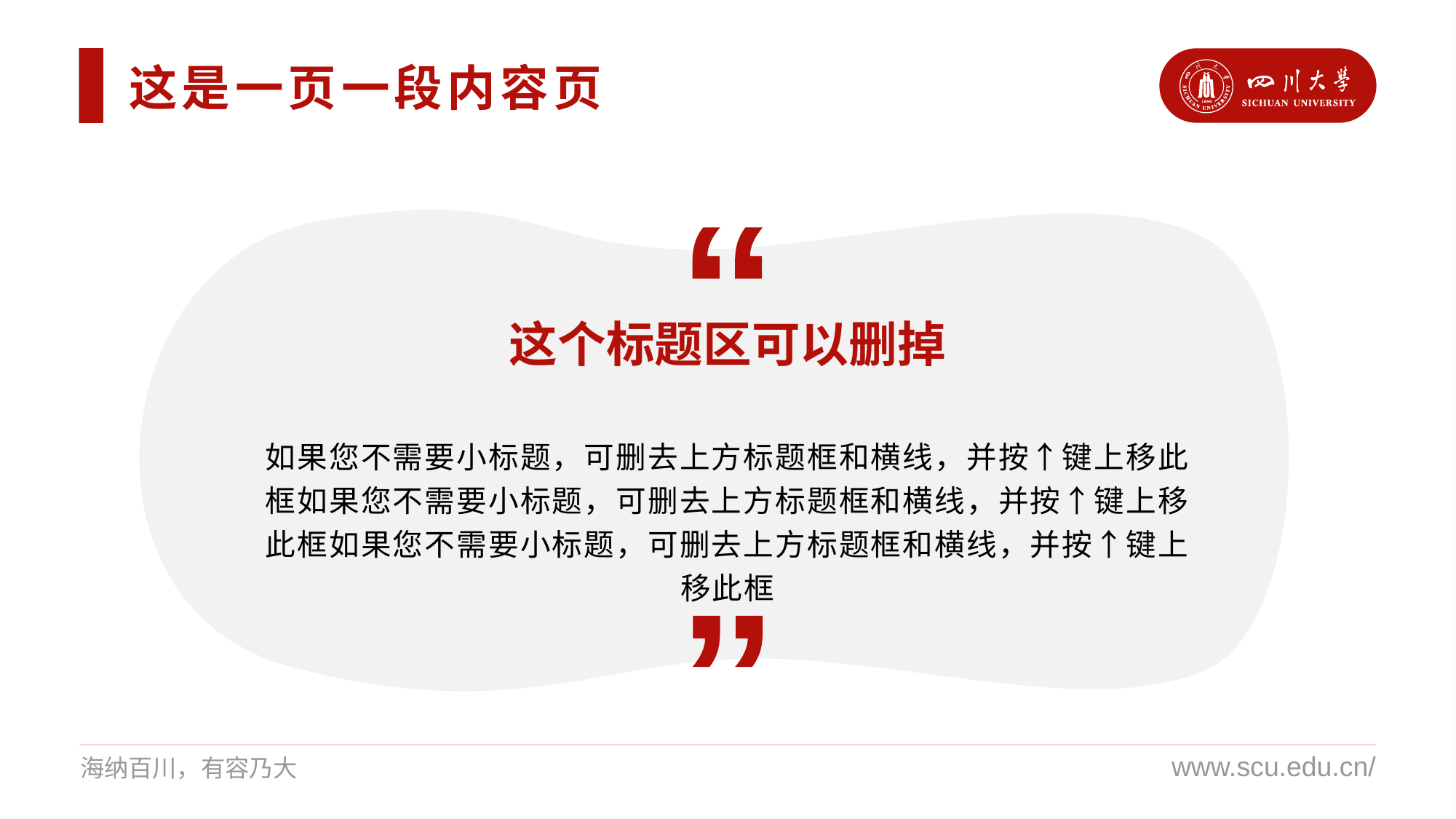

这是一页一段内容页
这个标题区可以删掉

如果您不需要小标题，可删去上方标题框和横线，并按↑键上移此框如果您不需要小标题，可删去上方标题框和横线，并按↑键上移此框如果您不需要小标题，可删去上方标题框和横线，并按↑键上移此框